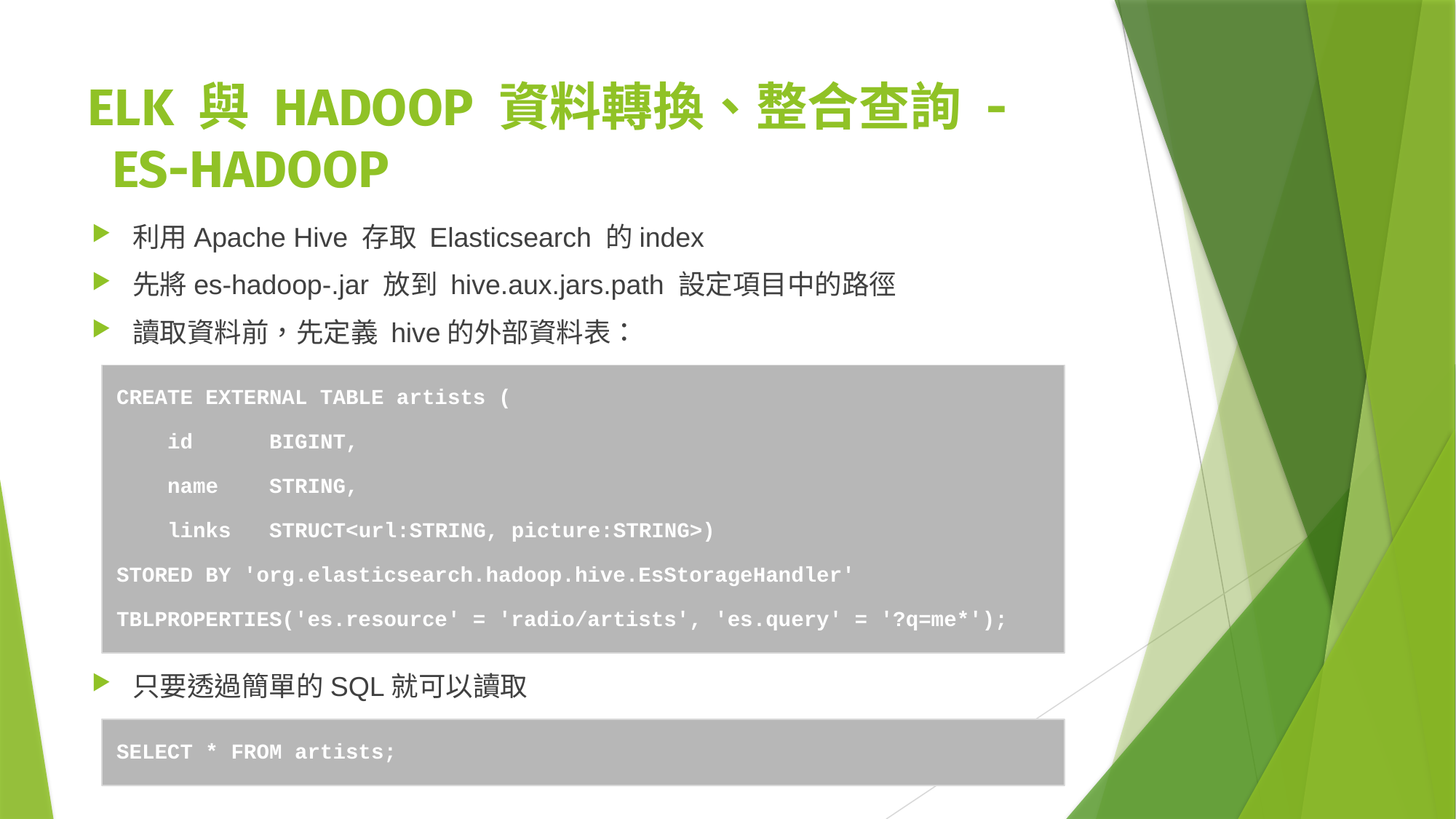

ELK 與 Hadoop 資料轉換、整合查詢 -
  ES-hadoop
利用Apache Hive 存取 Elasticsearch 的index
先將es-hadoop-.jar 放到 hive.aux.jars.path 設定項目中的路徑
讀取資料前，先定義 hive的外部資料表：

CREATE EXTERNAL TABLE artists (
    id      BIGINT,
    name    STRING,
    links   STRUCT<url:STRING, picture:STRING>)
STORED BY 'org.elasticsearch.hadoop.hive.EsStorageHandler'
TBLPROPERTIES('es.resource' = 'radio/artists', 'es.query' = '?q=me*');
只要透過簡單的SQL就可以讀取
SELECT * FROM artists;